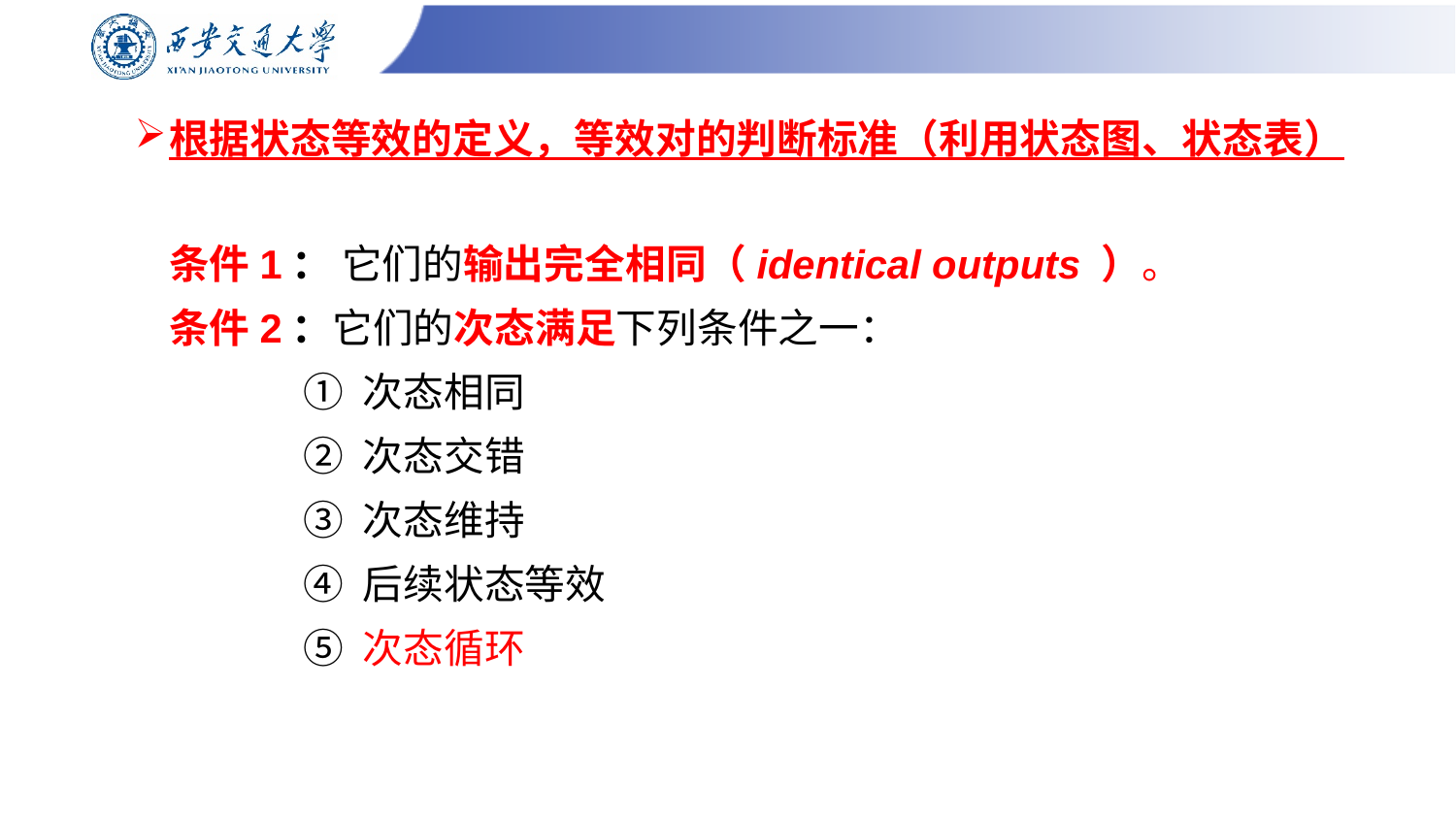

# 根据状态等效的定义，等效对的判断标准（利用状态图、状态表）
条件1： 它们的输出完全相同（identical outputs ）。
条件2：它们的次态满足下列条件之一：
               ① 次态相同
               ② 次态交错
               ③ 次态维持
               ④ 后续状态等效
               ⑤ 次态循环